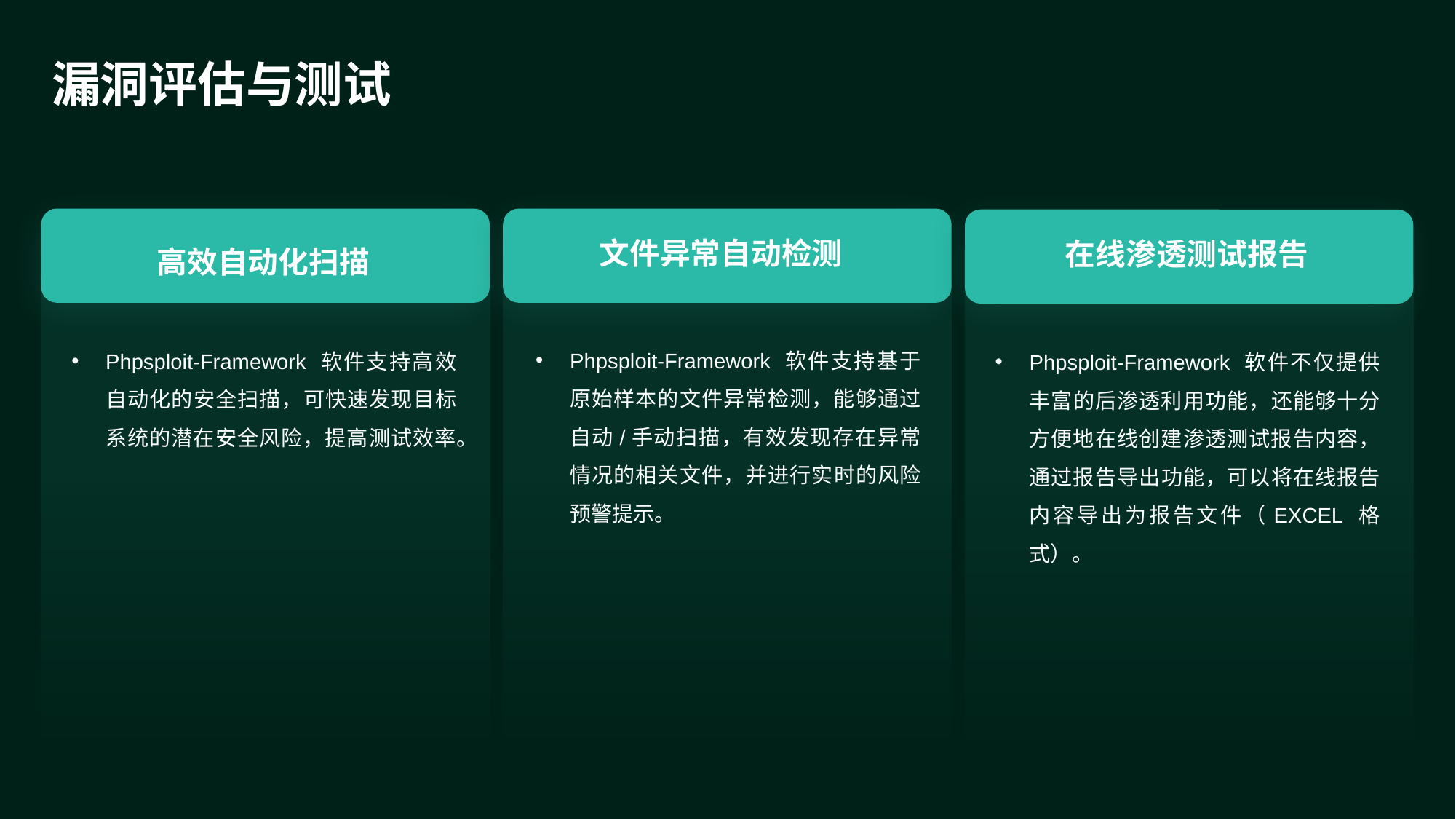

漏洞评估与测试

 文件异常自动检测
在线渗透测试报告
高效自动化扫描

Phpsploit-Framework 软件支持基于原始样本的文件异常检测，能够通过自动/手动扫描，有效发现存在异常情况的相关文件，并进行实时的风险预警提示。
Phpsploit-Framework 软件支持高效自动化的安全扫描，可快速发现目标系统的潜在安全风险，提高测试效率。
Phpsploit-Framework 软件不仅提供丰富的后渗透利用功能，还能够十分方便地在线创建渗透测试报告内容，通过报告导出功能，可以将在线报告内容导出为报告文件（EXCEL 格式）。